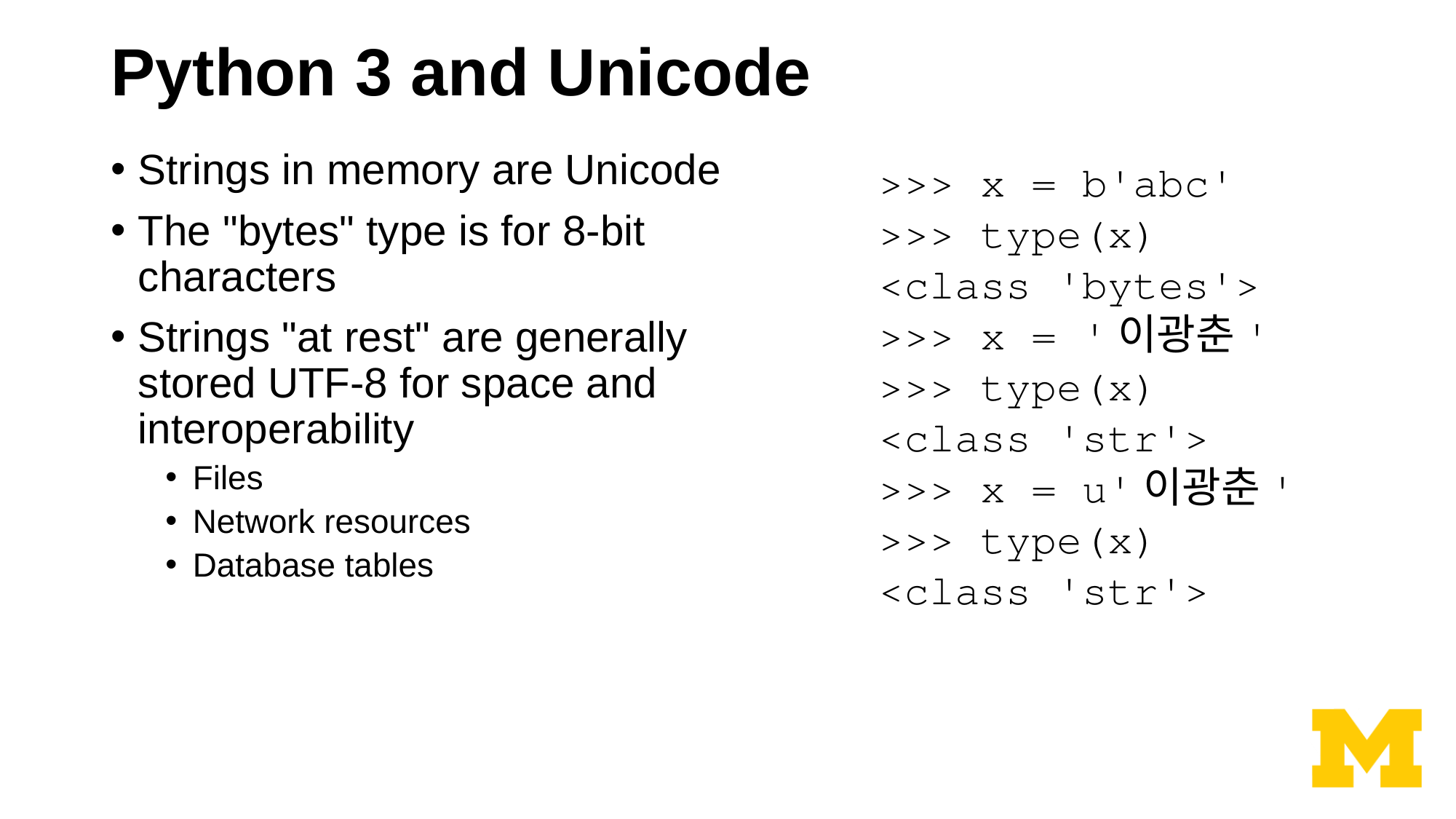

# Python 3 and Unicode
Strings in memory are Unicode
The "bytes" type is for 8-bit characters
Strings "at rest" are generally stored UTF-8 for space and interoperability
Files
Network resources
Database tables
>>> x = b'abc'
>>> type(x)
<class 'bytes'>
>>> x = '이광춘'
>>> type(x)
<class 'str'>
>>> x = u'이광춘'
>>> type(x)
<class 'str'>